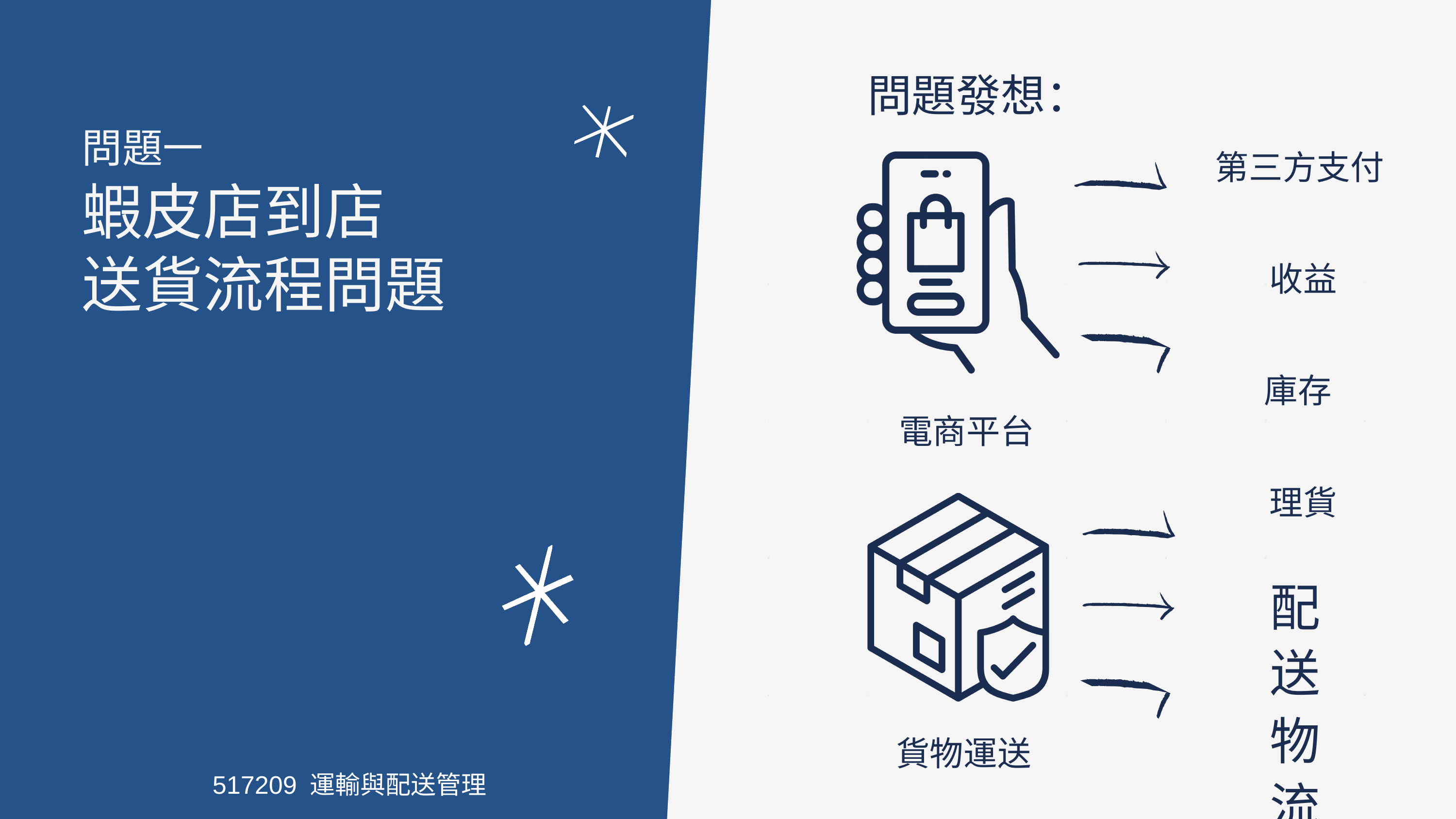

問題發想：

問題一
蝦皮店到店
送貨流程問題

第三方支付

收益

庫存
電商平台
理貨

配送

物流
貨物運送
517209 運輸與配送管理